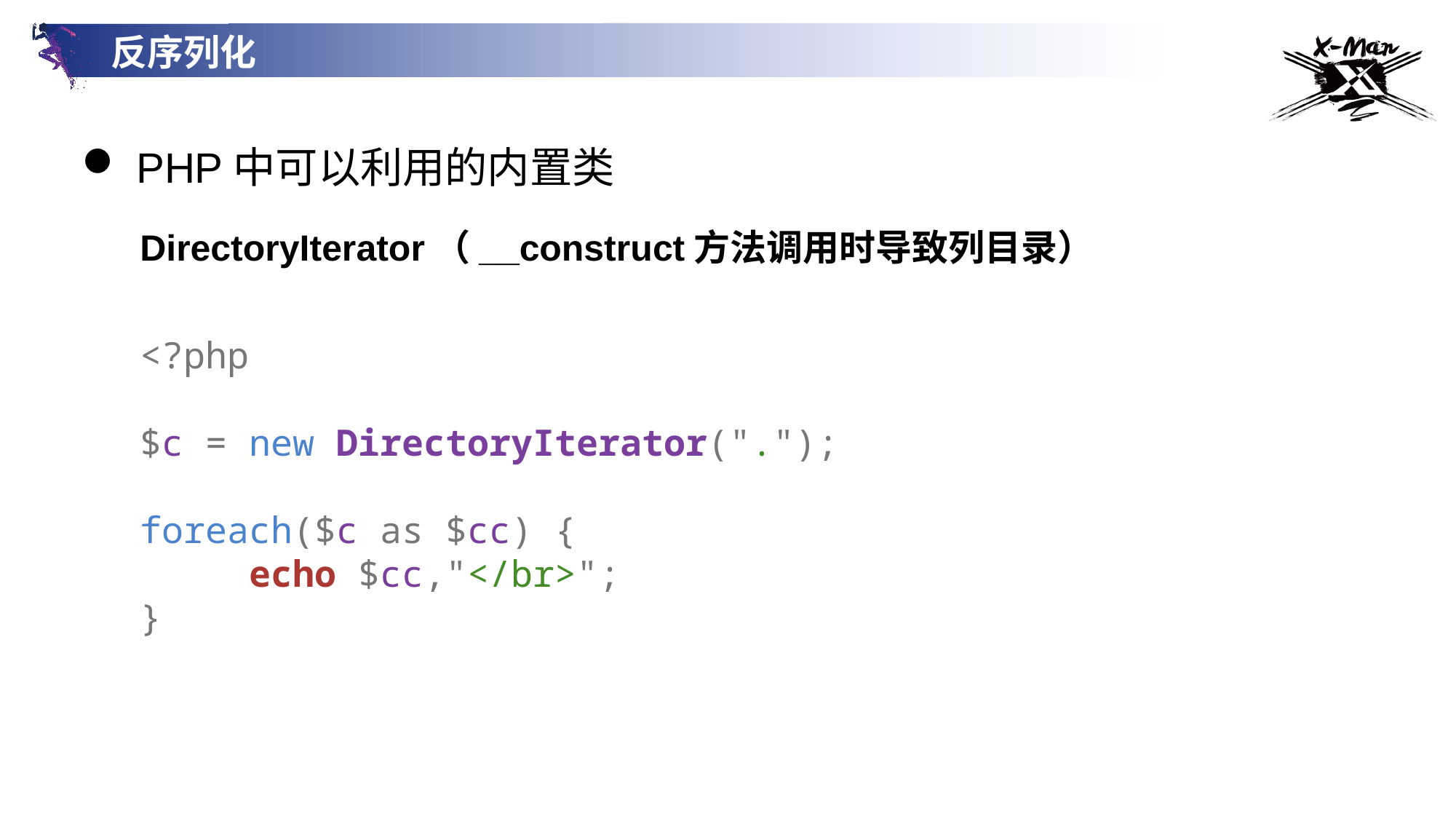

反序列化
PHP中可以利用的内置类
DirectoryIterator（__construct方法调用时导致列目录）
<?php
$c = new DirectoryIterator(".");

foreach($c as $cc) {
	echo $cc,"</br>";
}